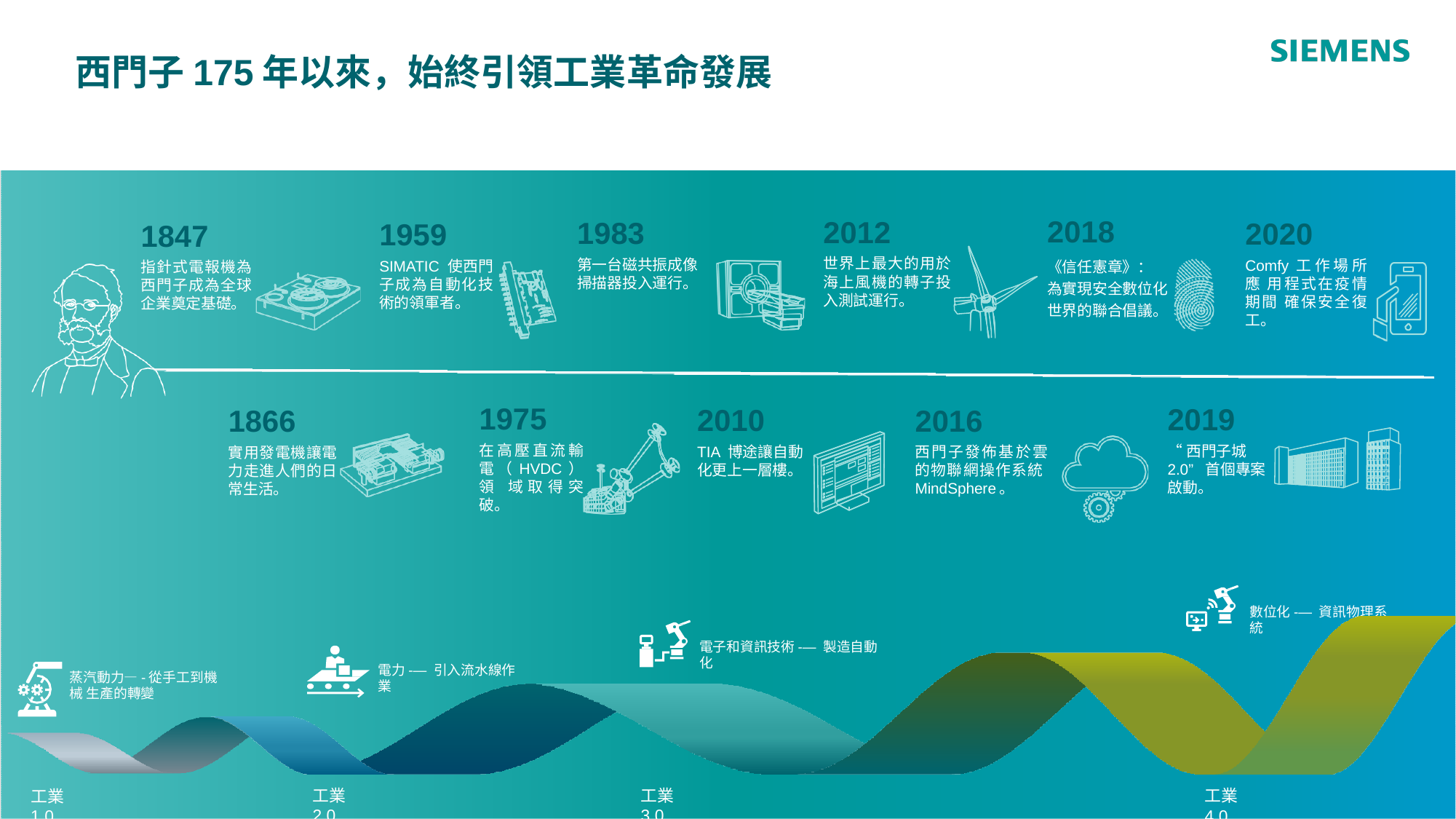

# 西門子175年以來，始終引領工業革命發展

2018
《信任憲章》：
為實現安全數位化 世界的聯合倡議。
2012
世界上最大的用於 海上風機的轉子投 入測試運行。
1983
第一台磁共振成像 掃描器投入運行。
2020
Comfy工作場所應 用程式在疫情期間 確保安全復工。
1959
SIMATIC 使西門 子成為自動化技 術的領軍者。
1847
指針式電報機為 西門子成為全球 企業奠定基礎。

1975
在高壓直流輸 電（HVDC）領 域取得突破。
2019
“西門子城2.0”  首個專案啟動。
2010
TIA 博途讓自動 化更上一層樓。
2016
西門子發佈基於雲 的物聯網操作系統  MindSphere。
1866
實用發電機讓電 力走進人們的日 常生活。
1816 – 1892
維爾納•馮•西門子，
公司創始人，有遠識的發 明家。

數位化-— 資訊物理系統

電子和資訊技術-— 製造自動化

電力-— 引入流水線作業

蒸汽動力—-從手工到機械 生產的轉變

工業 2.0
工業 3.0
工業 4.0
工業 1.0